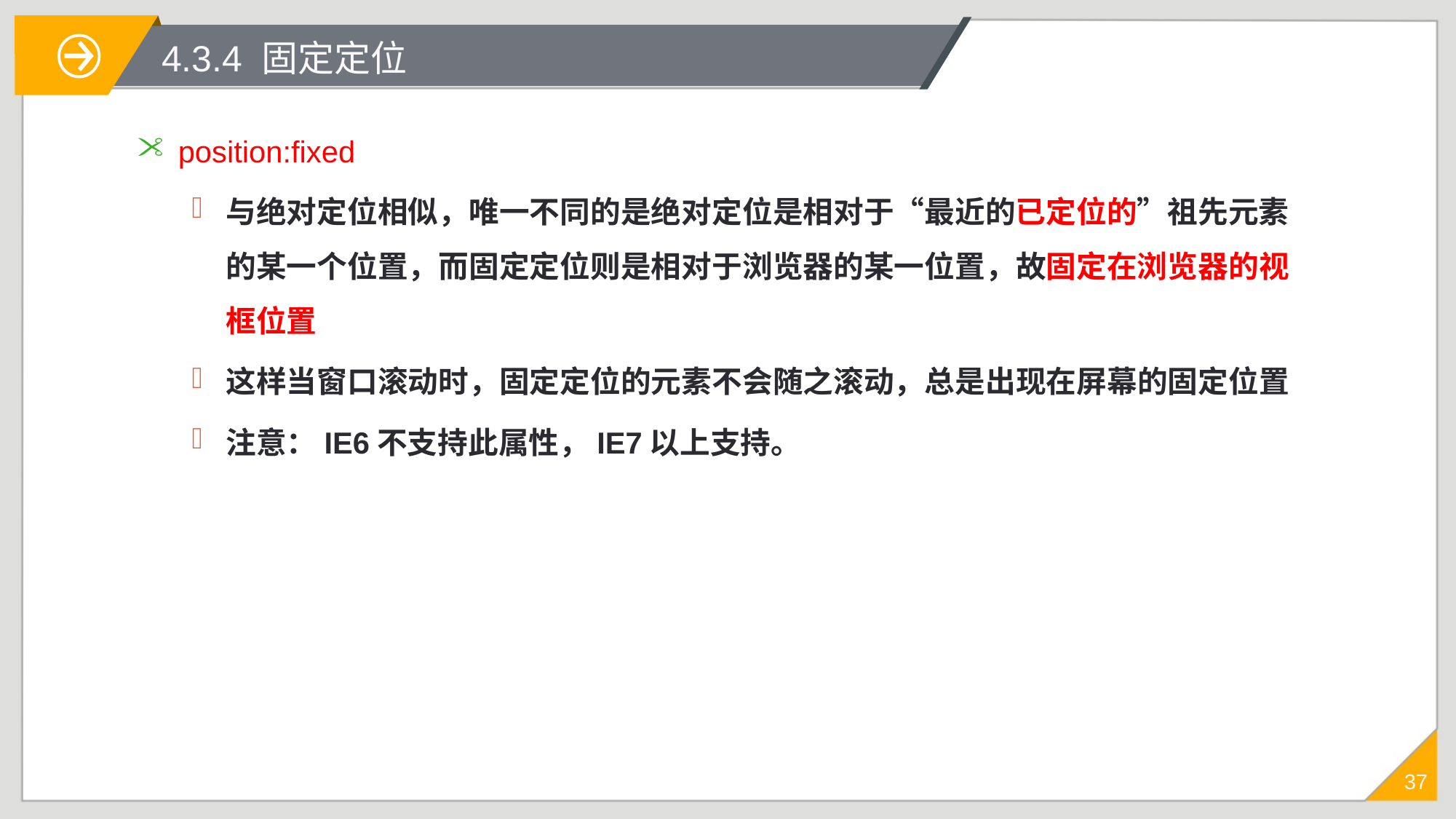

# 4.3.4 固定定位
position:fixed
与绝对定位相似，唯一不同的是绝对定位是相对于“最近的已定位的”祖先元素的某一个位置，而固定定位则是相对于浏览器的某一位置，故固定在浏览器的视框位置
这样当窗口滚动时，固定定位的元素不会随之滚动，总是出现在屏幕的固定位置
注意：IE6不支持此属性，IE7以上支持。